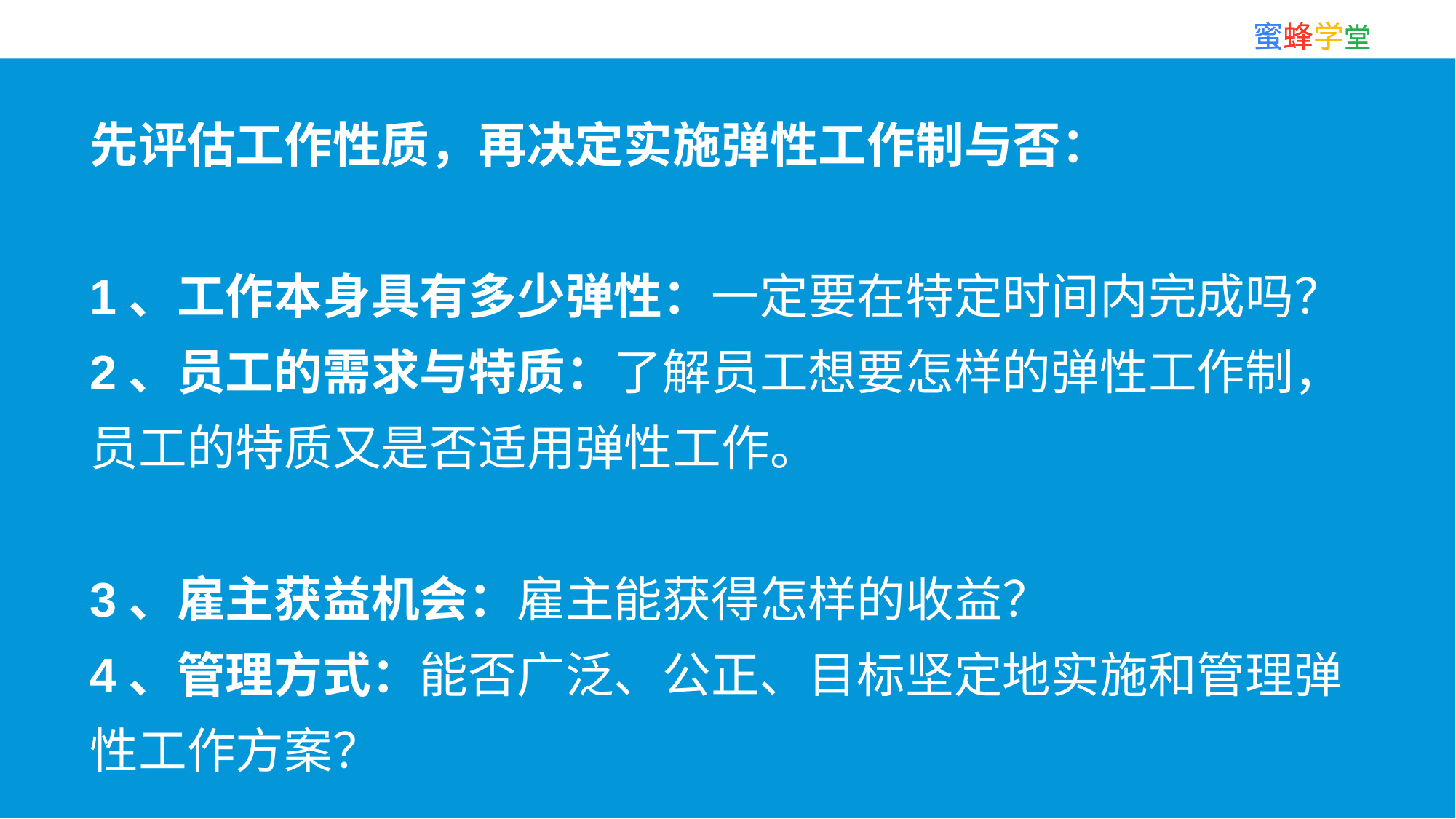

蜜蜂学堂

先评估工作性质，再决定实施弹性工作制与否：

1、工作本身具有多少弹性：一定要在特定时间内完成吗？
2、员工的需求与特质：了解员工想要怎样的弹性工作制，员工的特质又是否适用弹性工作。

3、雇主获益机会：雇主能获得怎样的收益？
4、管理方式：能否广泛、公正、目标坚定地实施和管理弹性工作方案？